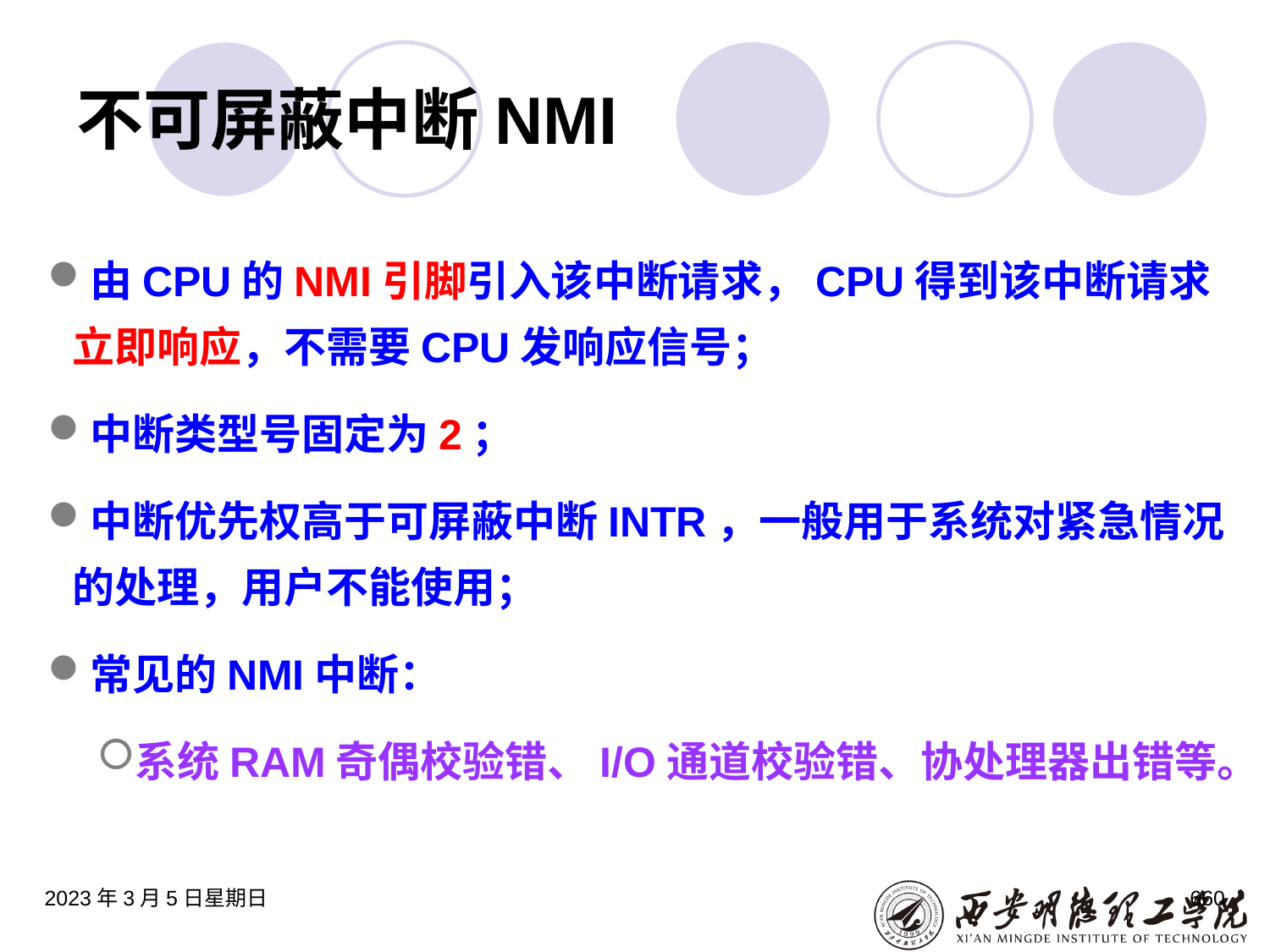

# 不可屏蔽中断NMI
由CPU的NMI引脚引入该中断请求，CPU得到该中断请求立即响应，不需要CPU发响应信号；
中断类型号固定为2；
中断优先权高于可屏蔽中断INTR，一般用于系统对紧急情况的处理，用户不能使用；
常见的NMI中断：
系统RAM奇偶校验错、I/O通道校验错、协处理器出错等。
2023年3月5日星期日
660